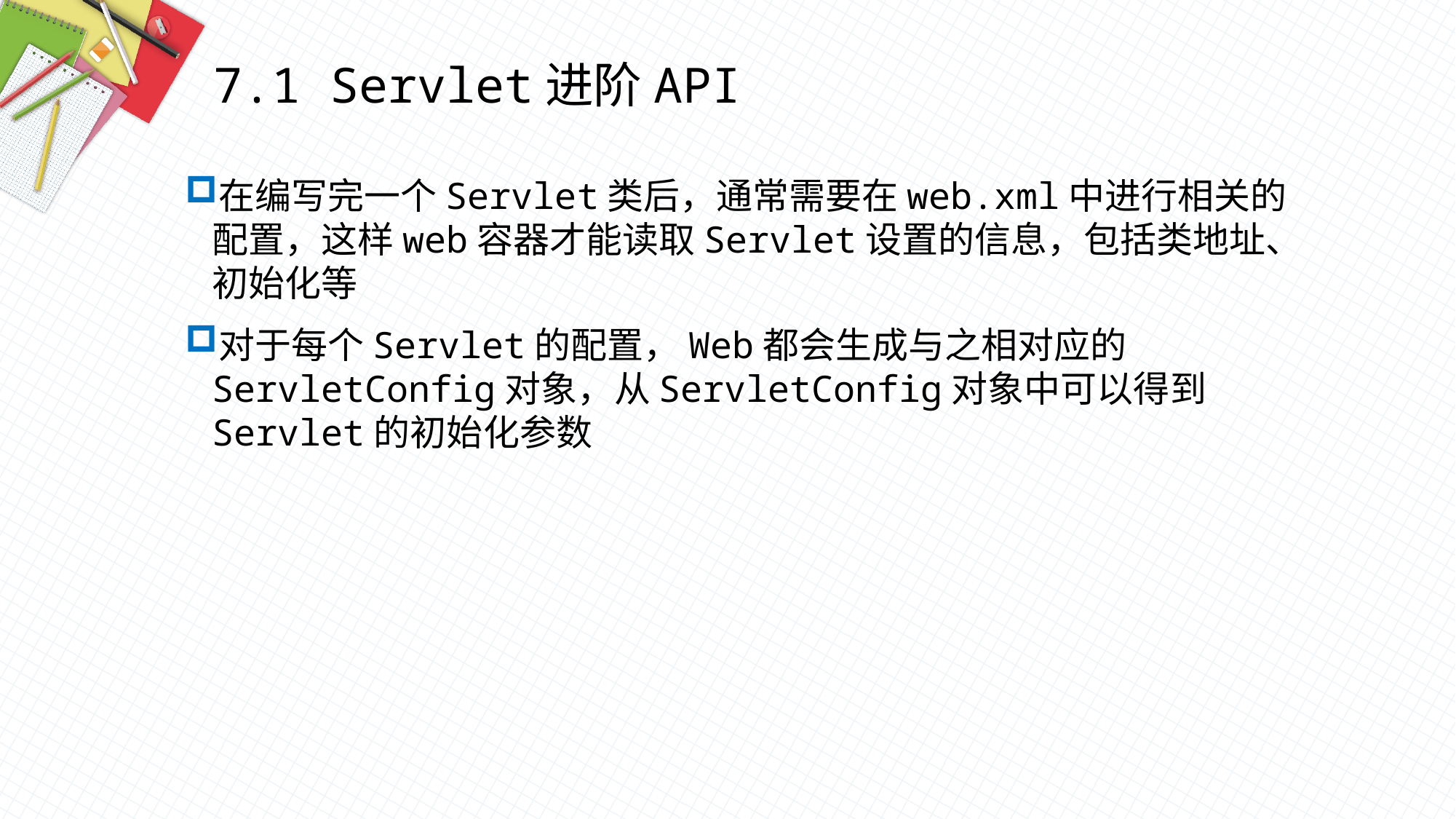

7.1 Servlet进阶API
在编写完一个Servlet类后，通常需要在web.xml中进行相关的配置，这样web容器才能读取Servlet设置的信息，包括类地址、初始化等
对于每个Servlet的配置，Web都会生成与之相对应的ServletConfig对象，从ServletConfig对象中可以得到Servlet的初始化参数